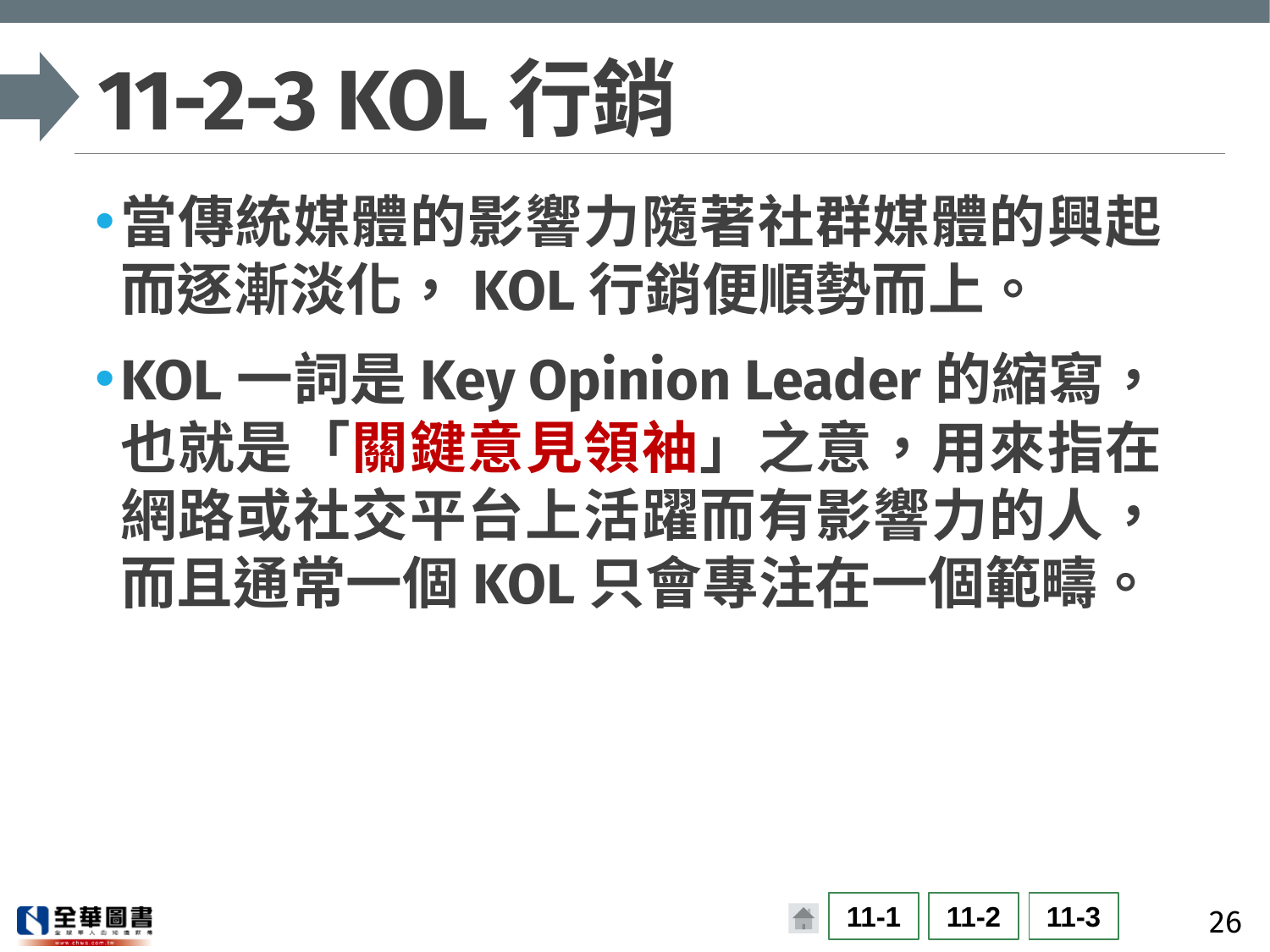

# 11-2-3 KOL行銷
當傳統媒體的影響力隨著社群媒體的興起而逐漸淡化，KOL行銷便順勢而上。
KOL一詞是Key Opinion Leader的縮寫， 也就是「關鍵意見領袖」之意，用來指在網路或社交平台上活躍而有影響力的人，而且通常一個KOL只會專注在一個範疇。
26